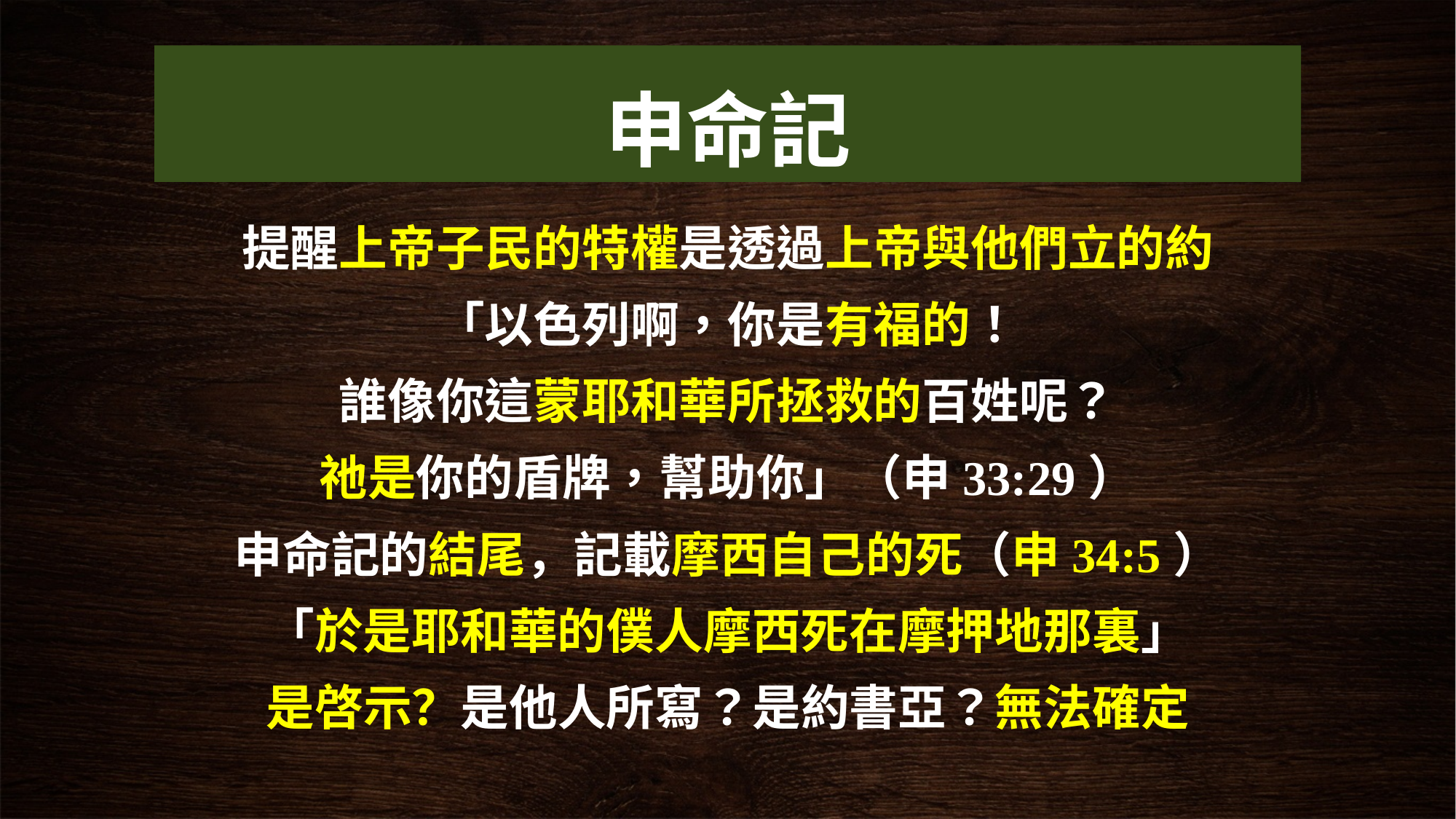

# 申命記
提醒上帝子民的特權是透過上帝與他們立的約
「以色列啊，你是有福的！
誰像你這蒙耶和華所拯救的百姓呢？
祂是你的盾牌，幫助你」（申33:29）
申命記的結尾，記載摩西自己的死（申34:5）
「於是耶和華的僕人摩西死在摩押地那裏」
是啓示？是他人所寫？是約書亞？無法確定